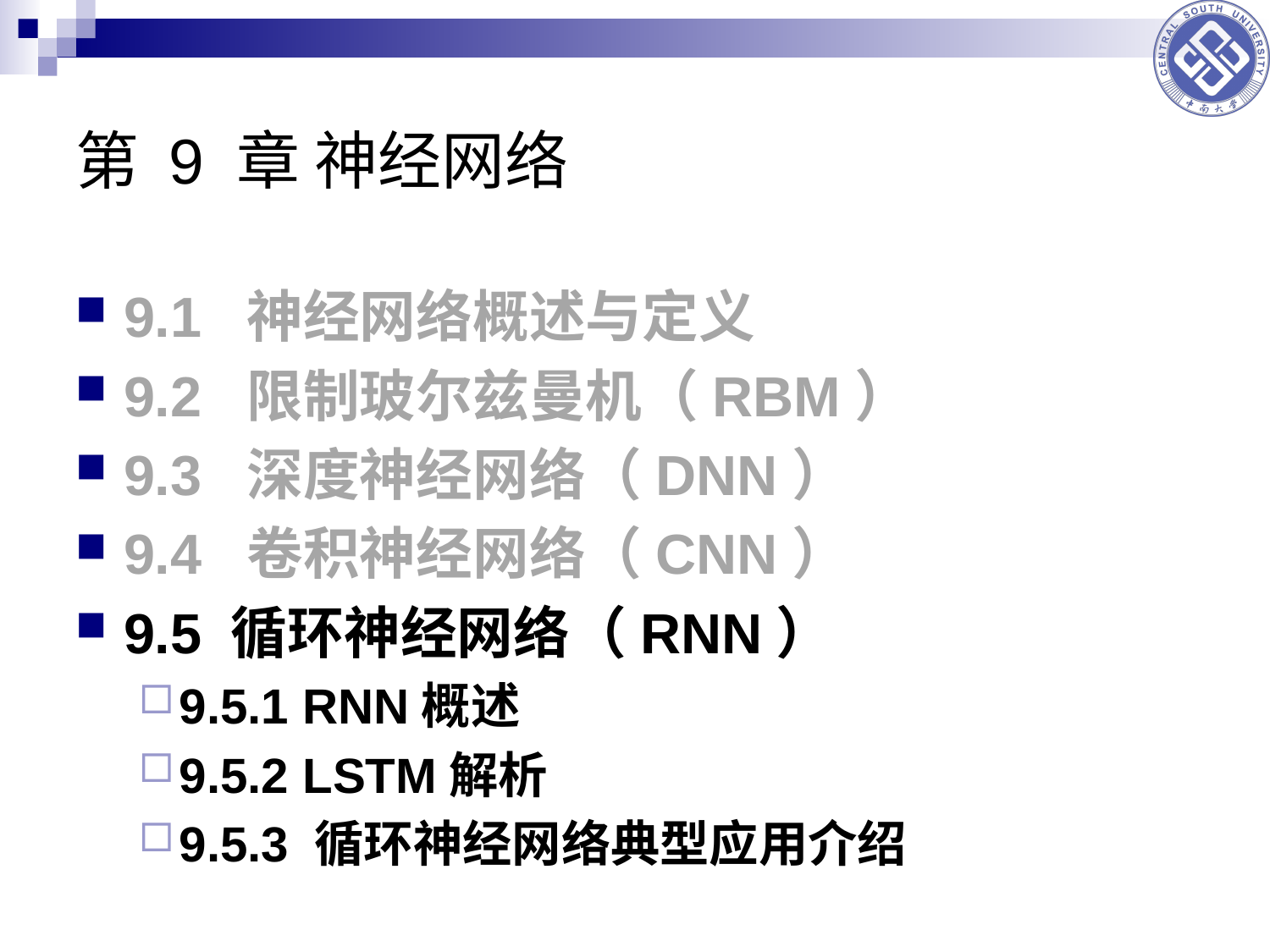

# 第 9 章 神经网络
9.1  神经网络概述与定义
9.2  限制玻尔兹曼机（RBM）
9.3  深度神经网络（DNN）
9.4  卷积神经网络（CNN）
9.5 循环神经网络（RNN）
9.5.1 RNN概述
9.5.2 LSTM解析
9.5.3 循环神经网络典型应用介绍